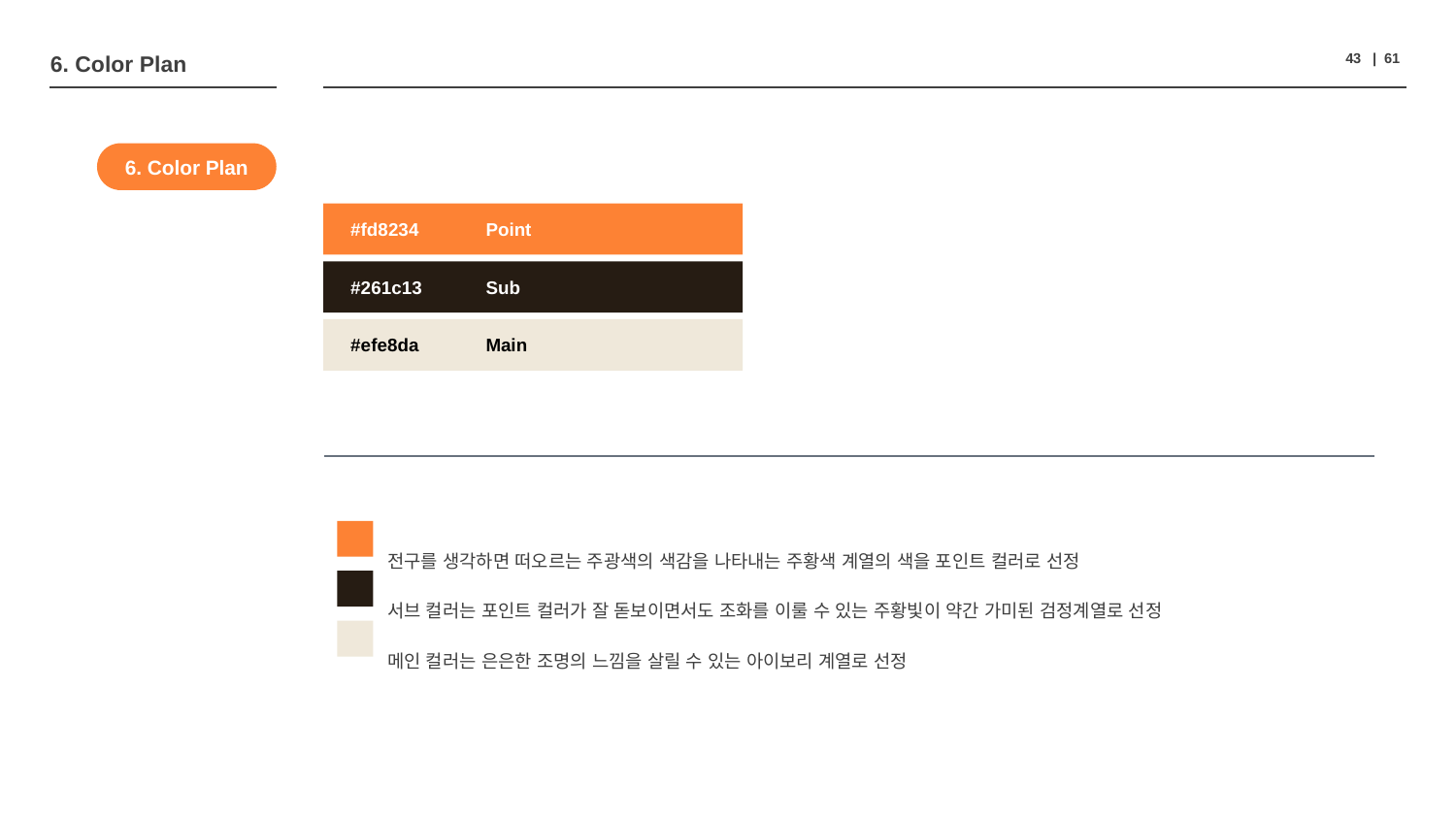

6. Color Plan
43   |  61

6. Color Plan

#fd8234
Point

#261c13
Sub

#efe8da
Main
전구를 생각하면 떠오르는 주광색의 색감을 나타내는 주황색 계열의 색을 포인트 컬러로 선정

서브 컬러는 포인트 컬러가 잘 돋보이면서도 조화를 이룰 수 있는 주황빛이 약간 가미된 검정계열로 선정

메인 컬러는 은은한 조명의 느낌을 살릴 수 있는 아이보리 계열로 선정